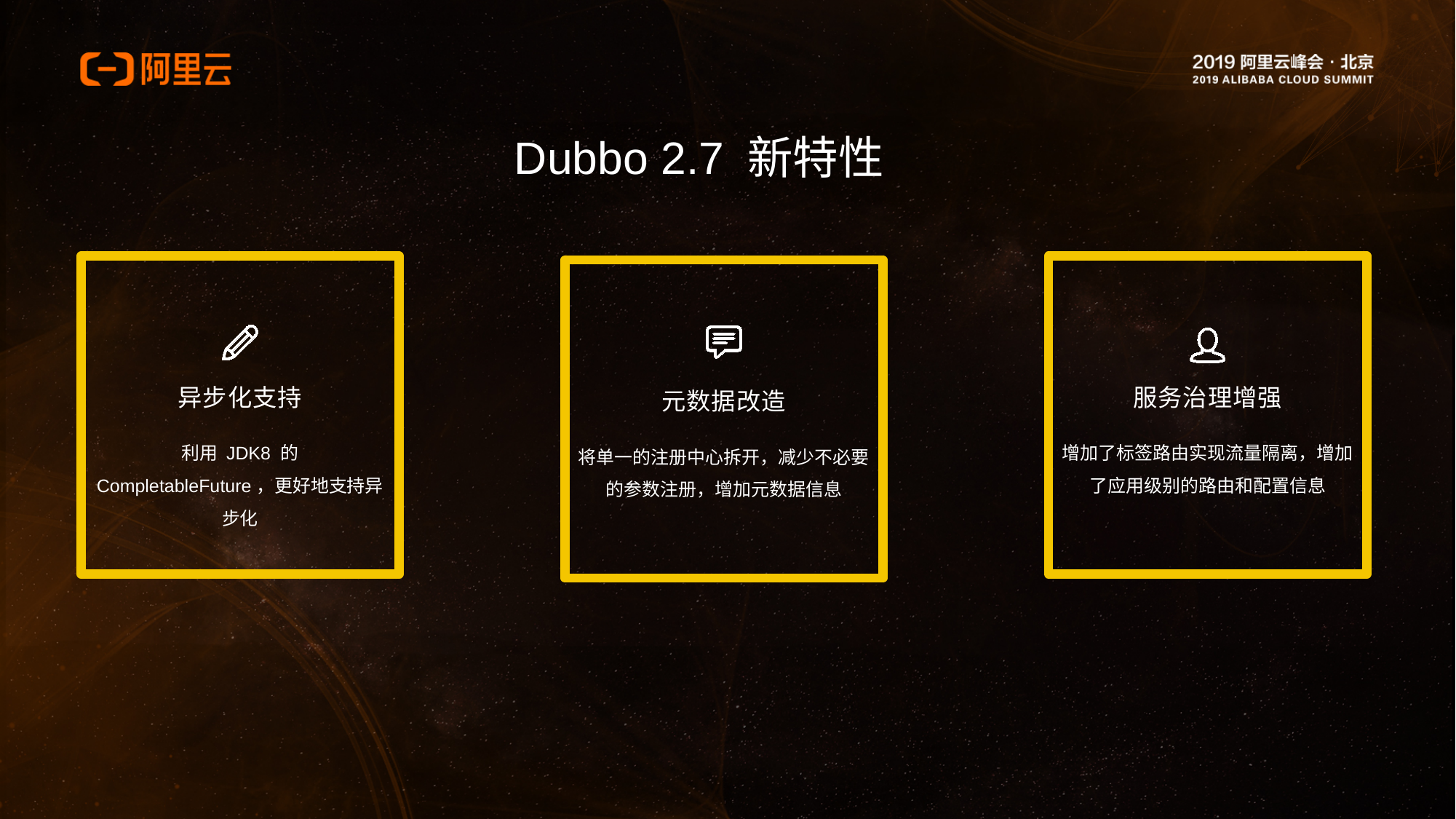

E6636BC20180234D78A0072836F0BE8032B9B2061D382B70ACD9863CB1BB2B294B4DB938416EDB0A22492408384659EB2019210AA1D05B811BBFC23D754E15D824FC41AD5522F487A4D42E576E0248F10CC1E4CE70F612AF28EE21985C349CF8DE162D9C0E3
# Dubbo 2.7 新特性

异步化支持
服务治理增强
元数据改造
利用 JDK8 的 CompletableFuture，更好地支持异步化
增加了标签路由实现流量隔离，增加了应用级别的路由和配置信息
将单一的注册中心拆开，减少不必要的参数注册，增加元数据信息